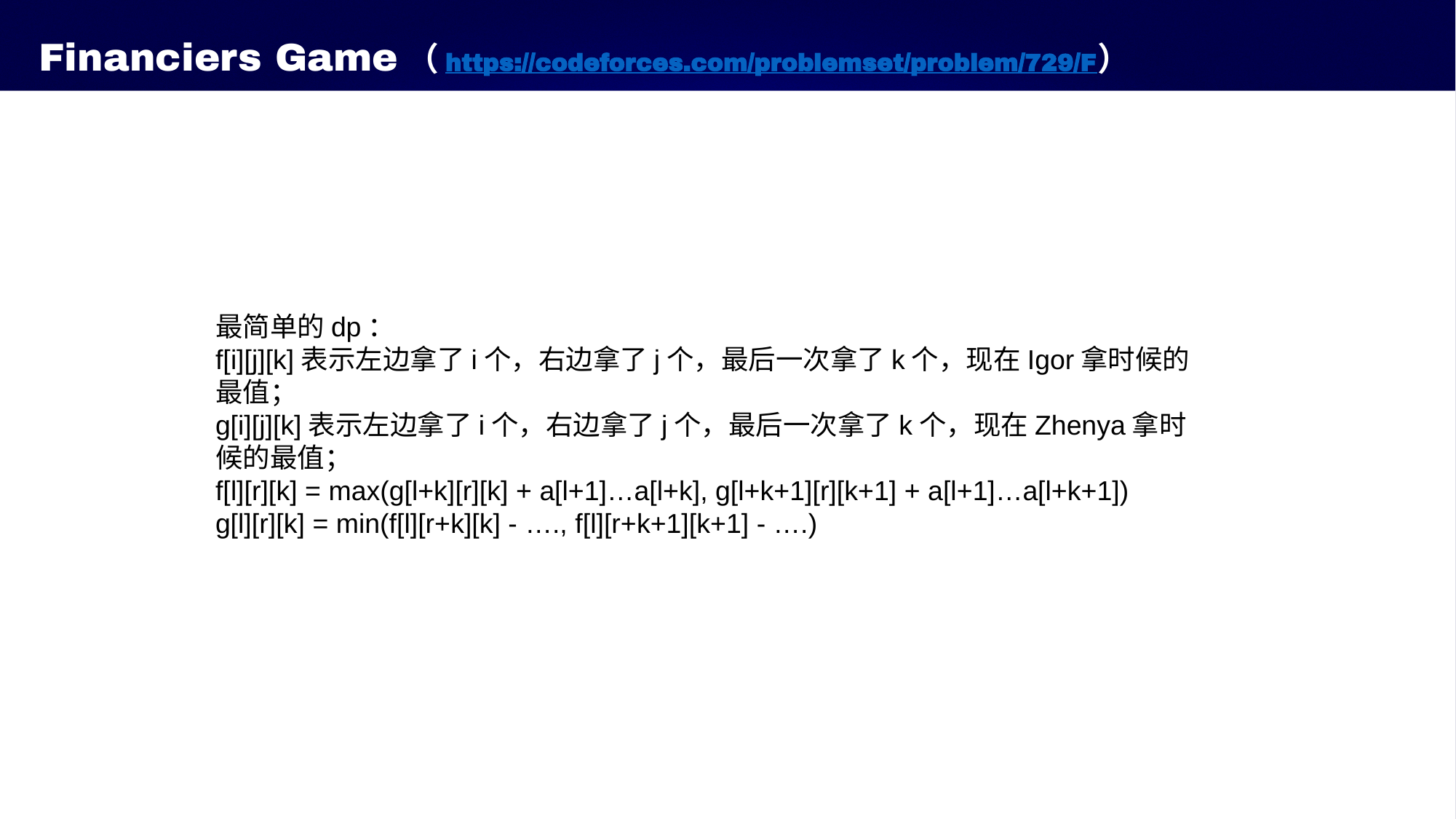

# Financiers Game（https://codeforces.com/problemset/problem/729/F）
最简单的dp：
f[i][j][k]表示左边拿了i个，右边拿了j个，最后一次拿了k个，现在Igor拿时候的最值；
g[i][j][k]表示左边拿了i个，右边拿了j个，最后一次拿了k个，现在Zhenya拿时候的最值；
f[l][r][k] = max(g[l+k][r][k] + a[l+1]…a[l+k], g[l+k+1][r][k+1] + a[l+1]…a[l+k+1])
g[l][r][k] = min(f[l][r+k][k] - …., f[l][r+k+1][k+1] - ….)